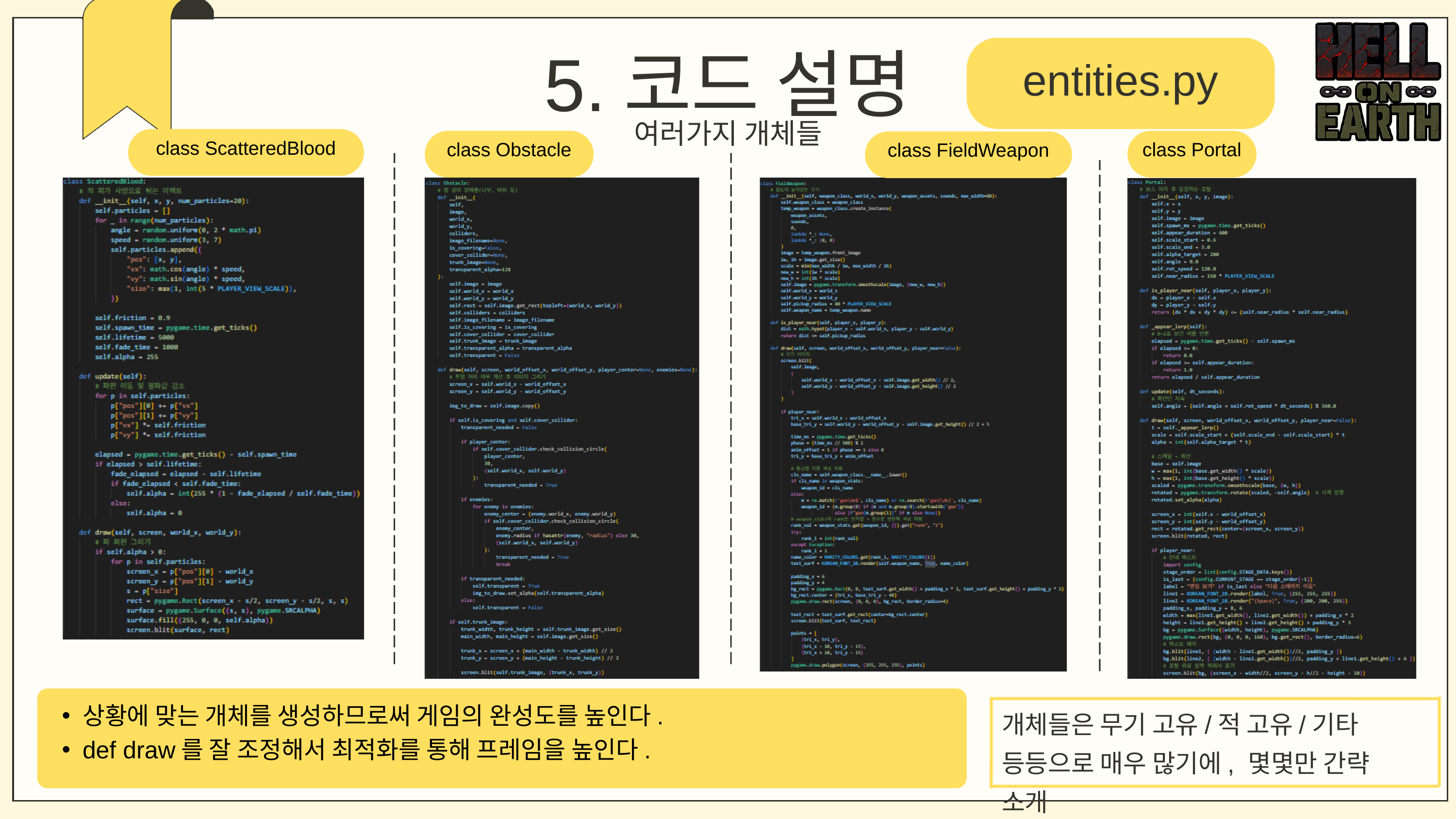

5.코드 설명

entities.py
여러가지 개체들

class ScatteredBlood

class Obstacle

class Portal

class FieldWeapon

상황에 맞는 개체를 생성하므로써 게임의 완성도를 높인다.
def draw를 잘 조정해서 최적화를 통해 프레임을 높인다.

개체들은 무기 고유/적 고유/기타 등등으로 매우 많기에, 몇몇만 간략 소개